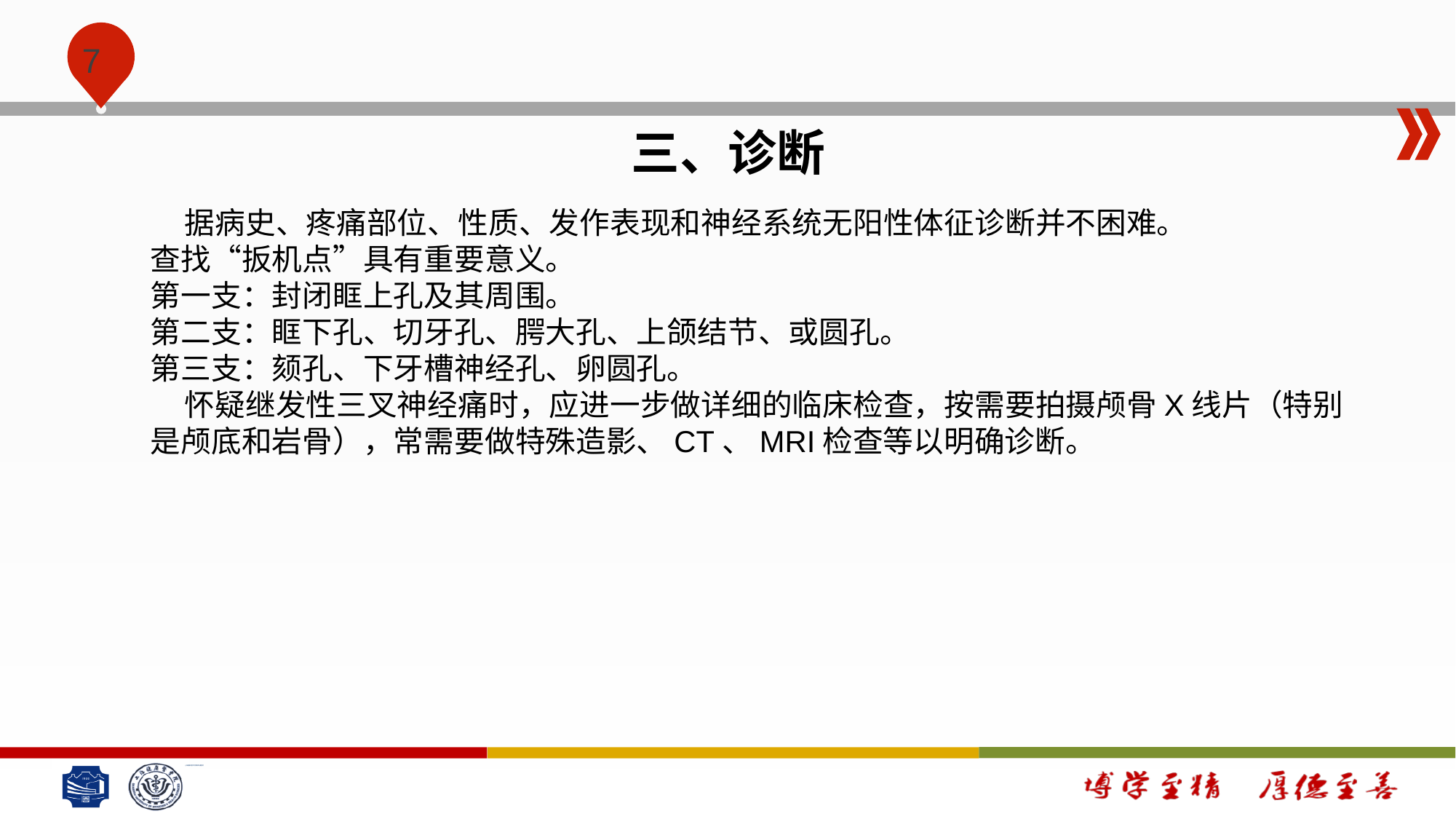

#
三、诊断
    据病史、疼痛部位、性质、发作表现和神经系统无阳性体征诊断并不困难。
查找“扳机点”具有重要意义。
第一支：封闭眶上孔及其周围。
第二支：眶下孔、切牙孔、腭大孔、上颌结节、或圆孔。
第三支：颏孔、下牙槽神经孔、卵圆孔。
    怀疑继发性三叉神经痛时，应进一步做详细的临床检查，按需要拍摄颅骨X线片（特别是颅底和岩骨），常需要做特殊造影、CT、MRI检查等以明确诊断。